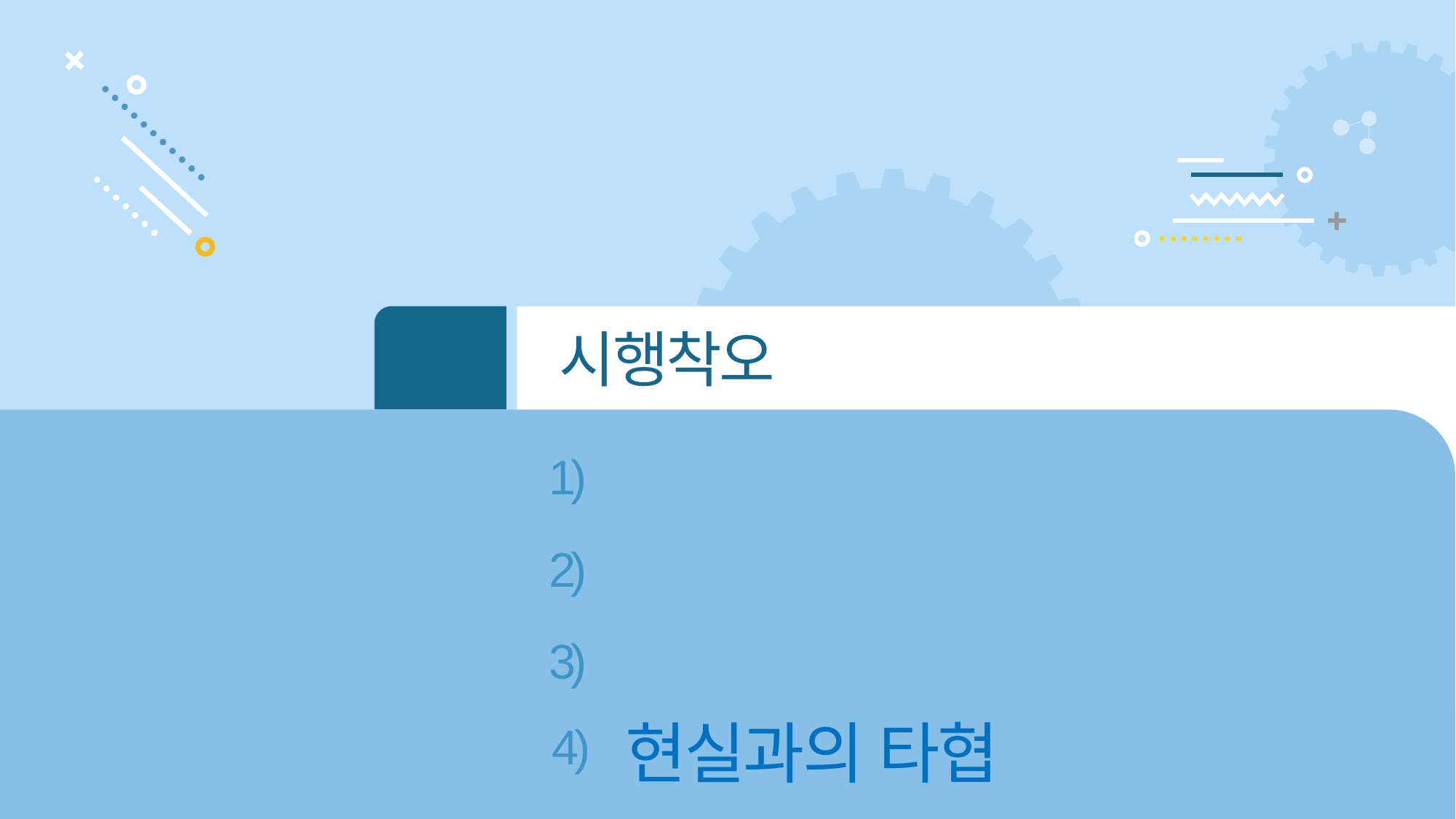

03
시행착오
1)
클래스 분류
2)
데이터셋 구하기
3)
신경망 학습 시행착오
현실과의 타협
4)